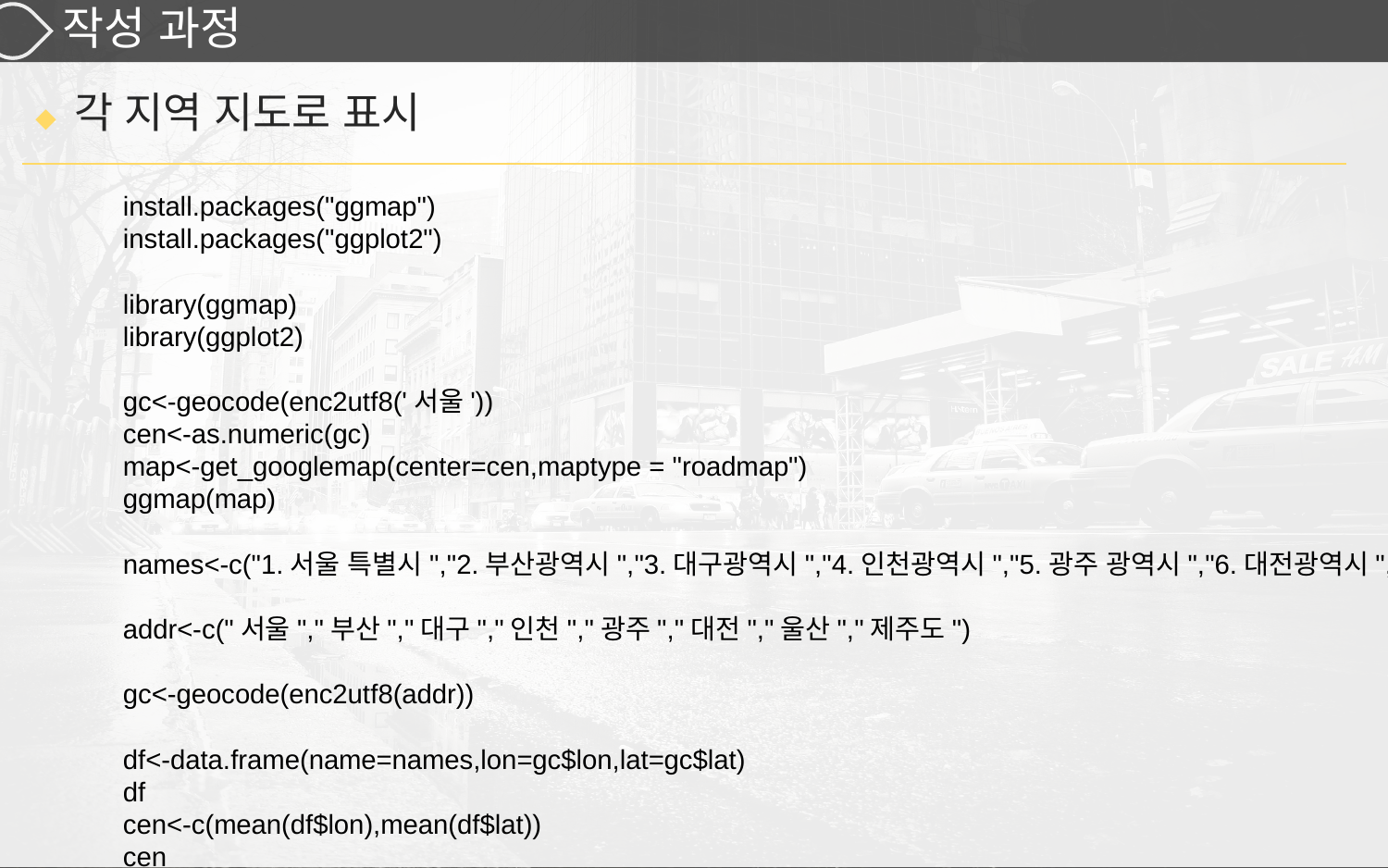

# 작성 과정
◆  각 지역 지도로 표시
install.packages("ggmap")
install.packages("ggplot2")

library(ggmap)
library(ggplot2)

gc<-geocode(enc2utf8('서울'))
cen<-as.numeric(gc)
map<-get_googlemap(center=cen,maptype = "roadmap")
ggmap(map)

names<-c("1.서울 특별시","2.부산광역시","3.대구광역시","4.인천광역시","5.광주 광역시","6.대전광역시","7.울산광역시","8.제주도")

addr<-c("서울","부산","대구","인천","광주","대전","울산","제주도")

gc<-geocode(enc2utf8(addr))

df<-data.frame(name=names,lon=gc$lon,lat=gc$lat)
df
cen<-c(mean(df$lon),mean(df$lat))
cen

map<-get_googlemap(center = cen,maptype = "roadmap",zoom=7,marker=gc)
ggmap(map)

gmap <- ggmap(map, fullpage=TRUE, legend="topright")

gmap + geom_text(data=df, aes(x=lon, y=lat), size=5, label=df$name)

gmap + geom_text(data=df, aes(lon, lat, colour=factor(name)), size=6, label=seq_along(df$name))

######################서울

names<-c("1.경복궁","2.종묘","3.창경궁","4.창덕궁","5.덕수궁","6.남산골한옥마을","7.서울시립미술관본관","8.국립중앙박물관","9.태릉 ·  강릉 · 조선왕릉전시관",
         "a10서대문자연사박물관","a11.서대문형무소역사관","a12.트릭아이미술관","a13.헌릉ㆍ인릉","a14.선릉·정릉")

addr<-c("서울 종로구 사직로 161","서울 종로구 훈정동 1-1 ","서울특별시 종로구 와룡동 2-1 ","서울 종로구 율곡로 99"
        ,"서울 중구 세종대로 99 덕수궁","서울 중구 퇴계로34길 28","서울 중구 덕수궁길 61","서울 용산구 서빙고로 137"
        ,"서울 노원구 화랑로 681 태강릉","서울 서대문구 연희로32길 51","서울 서대문구 통일로 251","서울 마포구 홍익로3길 20"
        ,"서울 서초구 헌인릉길 34","서울 강남구 선릉로100길 1")

gc<-geocode(enc2utf8(addr))

df<-data.frame(name=names,lon=gc$lon,lat=gc$lat)
df
cen<-c(mean(df$lon),mean(df$lat))
cen

map<-get_googlemap(center = cen,maptype = "roadmap",zoom=11,marker=gc)

windows()

gmap <- ggmap(map)
gmap <- ggmap(map, fullpage=TRUE, legend="topright")

gmap + geom_text(data=df, aes(lon, lat, colour=factor(name)), size=6, label=seq_along(df$name))

###############대전

names<-c("1.상소오토캠핑장","2.찬샘마을","3.한밭교육박물관","4.대전 아쿠아월드","5.대전동물원","6.뿌리공원","7.남선공원종합체육관",
        "8.대전시립미술관","9.장태산자연휴양림","a10.국립중앙과학관","a11.유성유스호스텔","a12.계룡산 수통골",
        "a13.대전시민천문대","a14.솔로몬 로파크","a15.지질박물관","a16.화폐박물관","a17.로하스가족공원 캠핑장")
addr<-c("상소동 1 상소동오토캠핑장","대전 동구 냉천로 703 찬샘마을 ","대전 동구 우암로 96","대전 중구 보문산공원로497번안길 45 "
        ,"대전 중구 사정동 산39-1","대전 중구 로 79 뿌리공원","대전광역시 서구 남선로 66 남선공원종합체육관 ","대전 서구 둔산대로 155"
        ,"대전 서구 장안로 461","대전 유성구 대덕대로 481","대전 유성구 학하중앙로 68 유스호스텔","충남 계룡시 신도안면 부남리 산6"
        ,"대전 유성구 과학로 213-48","대전 유성구 엑스포로 219-39","대전 유성구 과학로 124","대전 유성구 과학로 80-67","대전 대덕구 대청로 424번길 200")

gc<-geocode(enc2utf8(addr))

df<-data.frame(name=names,lon=gc$lon,lat=gc$lat)
df
cen<-c(mean(df$lon),mean(df$lat))
cen

map<-get_googlemap(center = cen,maptype = "roadmap",zoom=11,marker=gc)

windows()

gmap <- ggmap(map)
gmap <- ggmap(map, fullpage=TRUE, legend="topright")

gmap + geom_text(data=df, aes(lon, lat, colour=factor(name)), size=6, label=seq_along(df$name))

##################### 제주도

#제주
names<-c("1.성산일출봉","2.천지연폭포","3.중문대포해안주상절리대","4.한화아쿠아플라넷제주","5.정방폭포","6.한라산국립공원","7.비자림",
        "8.만장굴관광지","9.절물자연휴양림","a10.천제연폭포","a11.민속자연사박물관","a12.산방산","a13.마라해양도립공원","a14.일출랜드","a15.이중섭미술관",
        "a16.국립제주박물관","a17.제주돌문화공원","a18.서귀포도립해양공원","a19.제주목관아지","a20.해녀 박물관","a21.제주항일기념관","a22.서귀포자연휴양림",
        "a23.도립미술관","a24.제주별빛누리공원","a25.감귤박물관","a26.항몽유적지","a27.제주추사관","a28.서복전시관","a29.삼양선사유적지","a30.기당미술관")

addr<-c("제주특별자치도 서귀포시 성산읍 일출로 284-12","제주특별자치도 서귀포시 천지동 667-7","제주특별자치도 서귀포시 중문동","제주특별자치도 서귀포시 성산읍 섭지코지로 95 Aqua Planet Jeju",
        "제주특별자치도 서귀포시 칠십리로214번길 37 정방폭포매표소","제주특별자치도 제주시 해안동 산220-1","제주특별자치도 제주시 구좌읍 비자숲길 55",
        "제주특별자치도 제주시 구좌읍 김녕리 3341-3","제주특별자치도 제주시 명림로 584 절물휴양림","제주특별자치도 서귀포시 천제연로 132 천제연폭포관리소",
        "제주특별자치도 제주시 삼성로 40","제주특별자치도 서귀포시 안덕면","제주특별자치도 서귀포시 대정읍 마라도","제주특별자치도 서귀포시 성산읍 중산간동로 4150-30",
        "제주특별자치도 서귀포시 이중섭로 27-3 이중섭전시관","제주특별자치도 제주시 일주동로 17","제주특별자치도 제주시 조천읍 남조로 2023 교래자연휴양림",
        "제주특별자치도 서귀포시 서홍동 707-1","제주특별자치도 제주시 관덕로7길 13 문화유적지관리사무소","제주특별자치도 제주시 구좌읍 해녀박물관길 26 해녀박물관",
        "제주특별자치도 제주시 조천읍 신북로 303","제주특별자치도 서귀포시 대포동 산1-1","제주특별자치도 제주시 1100로 2894-78제주도립미술관","제주특별자치도 제주시 선돌목동길 60 별빛누리공원",
        "제주특별자치도 서귀포시 효돈순환로 441","제주특별자치도 제주시 애월읍 항파두리로 50","제주특별자치도 서귀포시 대정읍 추사로 44",
        "제주특별자치도 서귀포시 칠십리로 156-8 서복전시관","제주특별자치도 제주시 삼양2동 1660-5","제주특별자치도 서귀포시 남성중로153번길 15")

gc<-geocode(enc2utf8(addr))

df<-data.frame(name=names,lon=gc$lon,lat=gc$lat)
df
cen<-c(mean(df$lon),mean(df$lat))
cen

map<-get_googlemap(center = cen,maptype = "roadmap",zoom=10,marker=gc)

windows()

gmap <- ggmap(map)
gmap
gmap <- ggmap(map, fullpage=TRUE, legend="bottomright")

gmap + geom_text(data=df, aes(lon, lat, colour=factor(name)), size=6, label=seq_along(df$name))

#